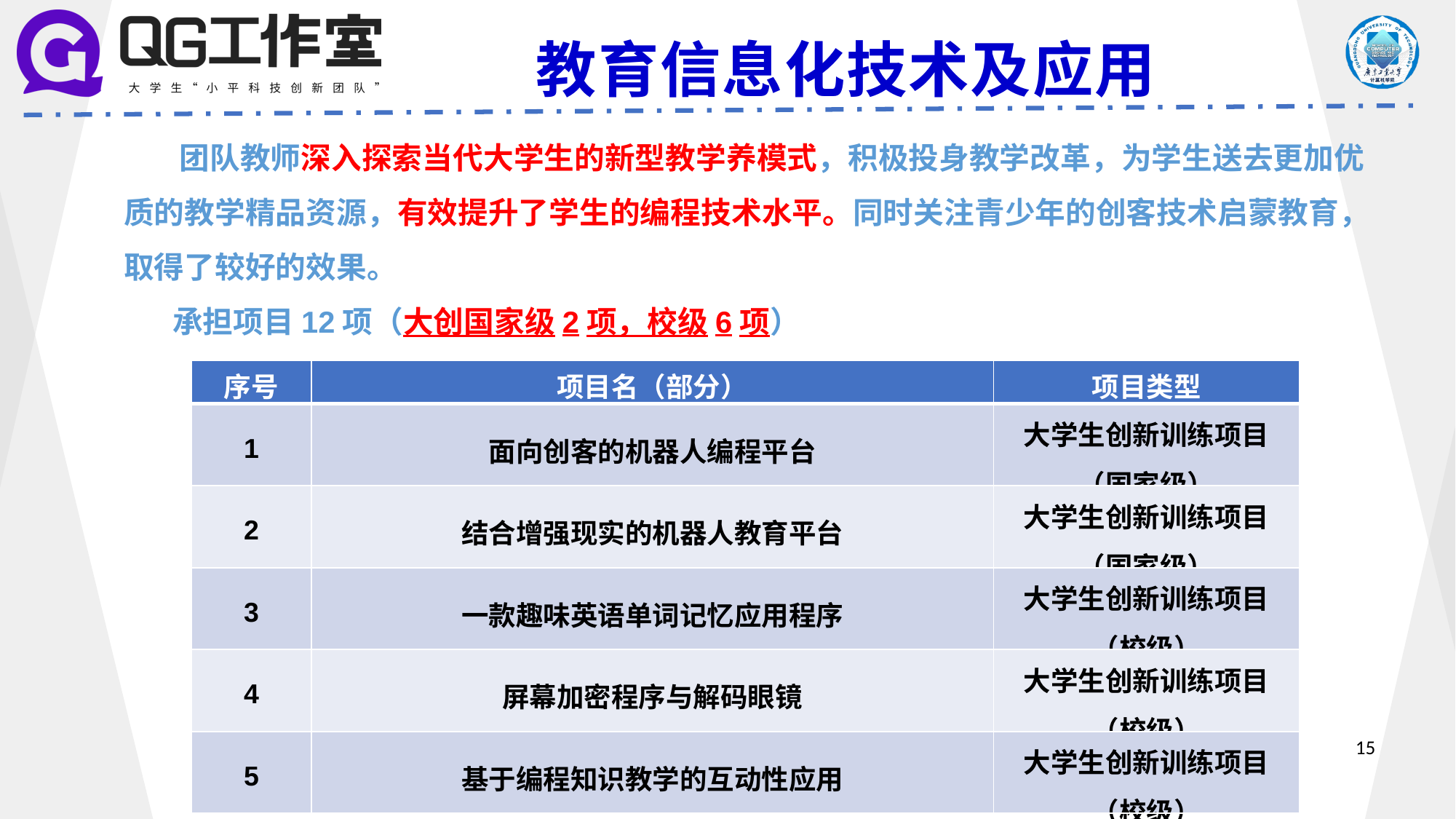

教育信息化技术及应用
       团队教师深入探索当代大学生的新型教学养模式，积极投身教学改革，为学生送去更加优质的教学精品资源，有效提升了学生的编程技术水平。同时关注青少年的创客技术启蒙教育，取得了较好的效果。
      承担项目12项（大创国家级2项，校级6项）

| 序号 | 项目名（部分） | 项目类型 |
| --- | --- | --- |
| 1 | 面向创客的机器人编程平台 | 大学生创新训练项目（国家级） |
| 2 | 结合增强现实的机器人教育平台 | 大学生创新训练项目（国家级） |
| 3 | 一款趣味英语单词记忆应用程序 | 大学生创新训练项目（校级） |
| 4 | 屏幕加密程序与解码眼镜 | 大学生创新训练项目（校级） |
| 5 | 基于编程知识教学的互动性应用 | 大学生创新训练项目（校级） |
大数据